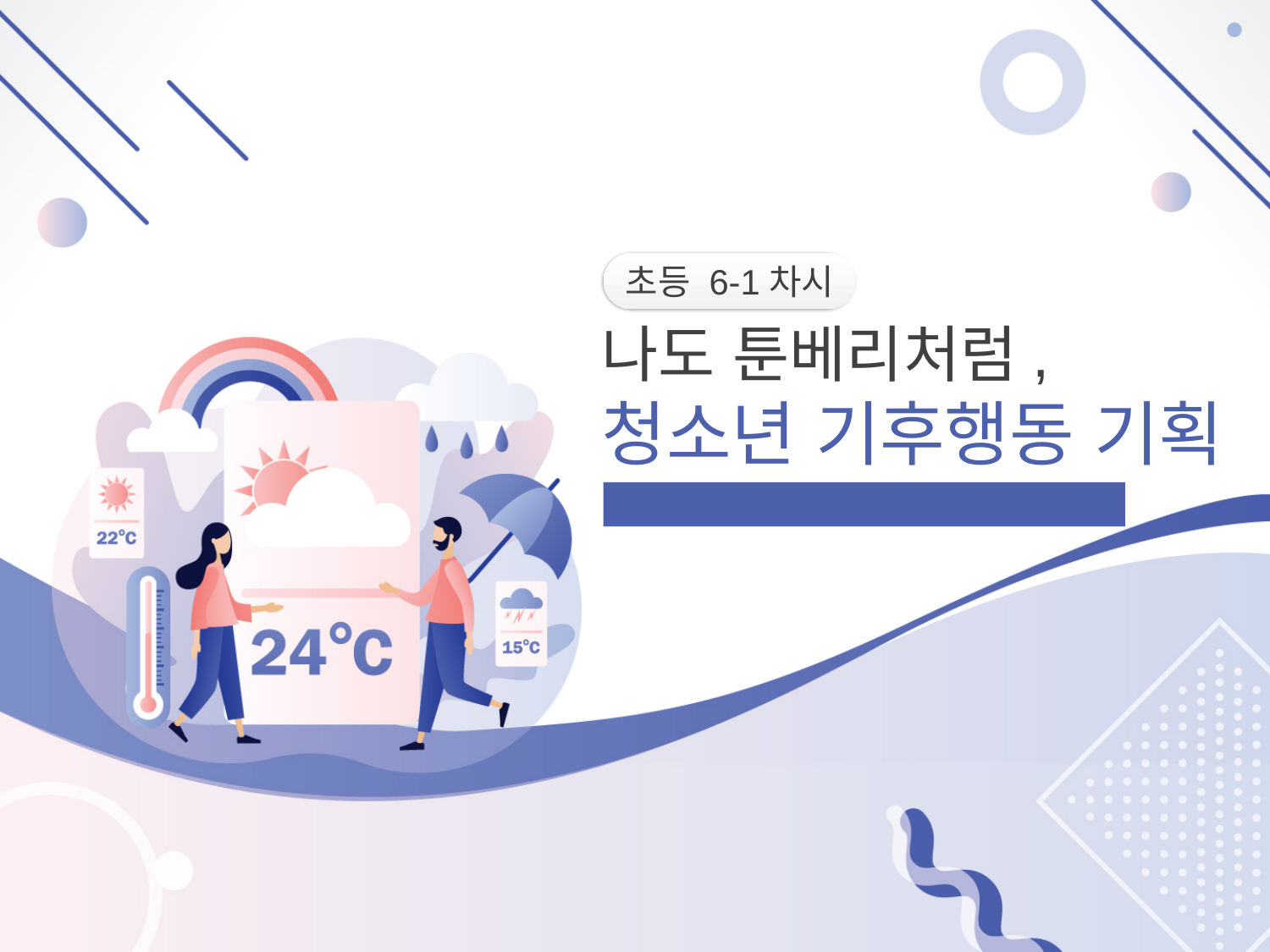

초등 6-1차시
나도 툰베리처럼,
청소년 기후행동 기획
우리가 나서서 청소년 기후행동을 시작해야 할 때